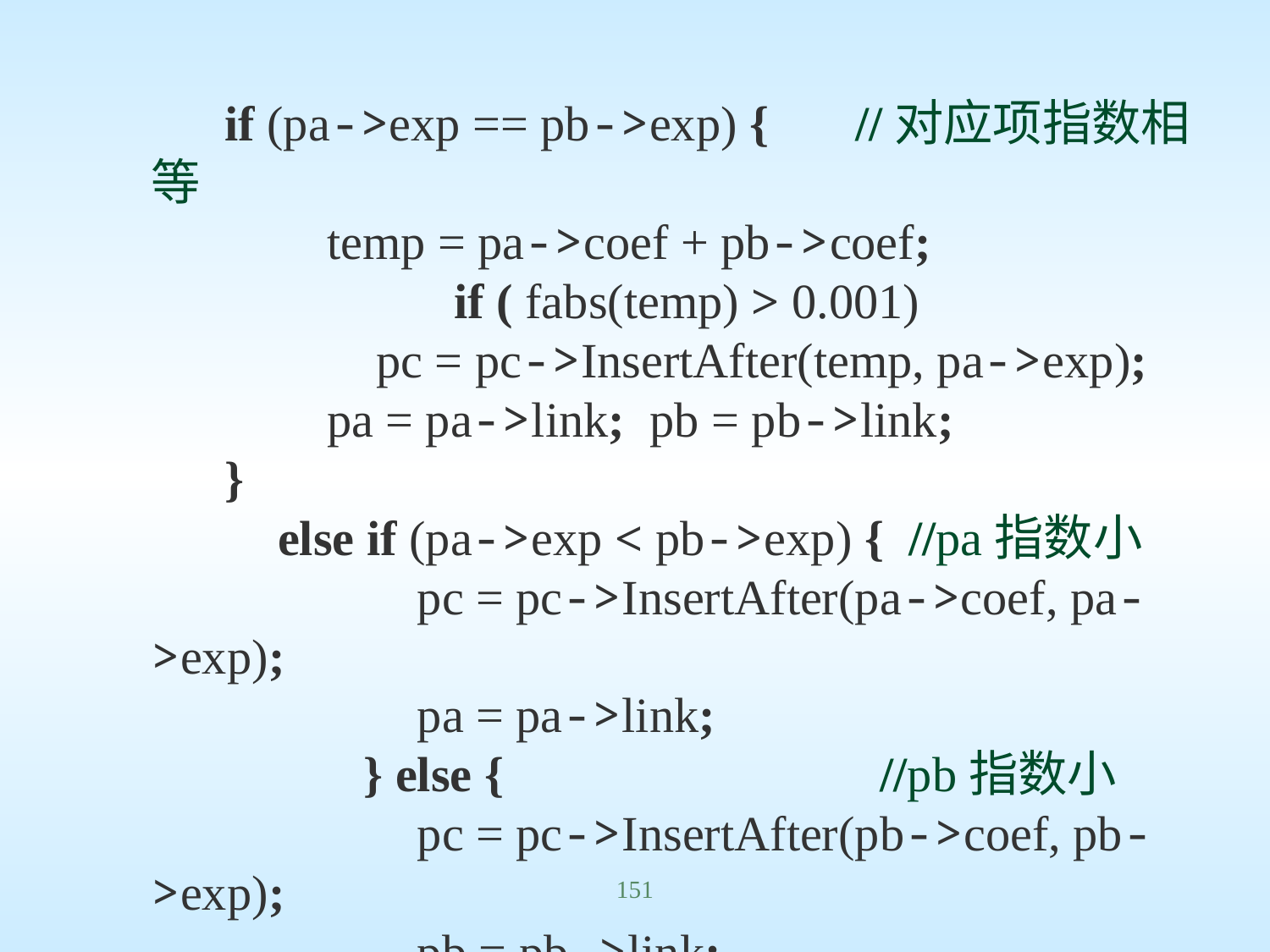

if (pa->exp == pb->exp) {       //对应项指数相等
		    temp = pa->coef + pb->coef;			 	    if ( fabs(temp) > 0.001)
		        pc = pc->InsertAfter(temp, pa->exp);
		    pa = pa->link;  pb = pb->link;
	      }
		else if (pa->exp < pb->exp) {  //pa指数小
			 pc = pc->InsertAfter(pa->coef, pa->exp);
			 pa = pa->link;					       } else {	 	                  //pb指数小
			 pc = pc->InsertAfter(pb->coef, pb->exp);
			 pb = pb->link;					}
151